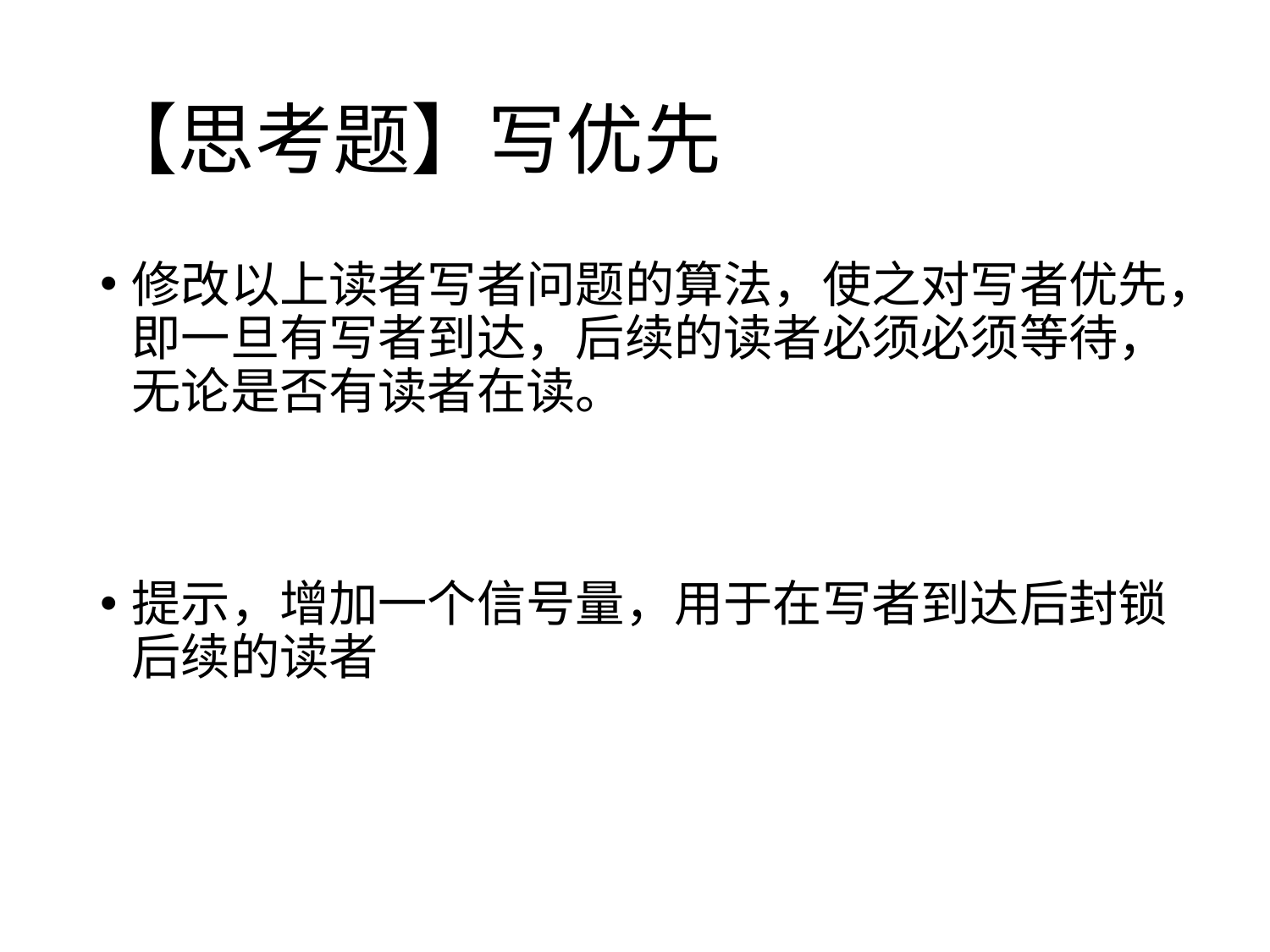

# 【思考题】写优先
修改以上读者写者问题的算法，使之对写者优先，即一旦有写者到达，后续的读者必须必须等待，无论是否有读者在读。

提示，增加一个信号量，用于在写者到达后封锁后续的读者